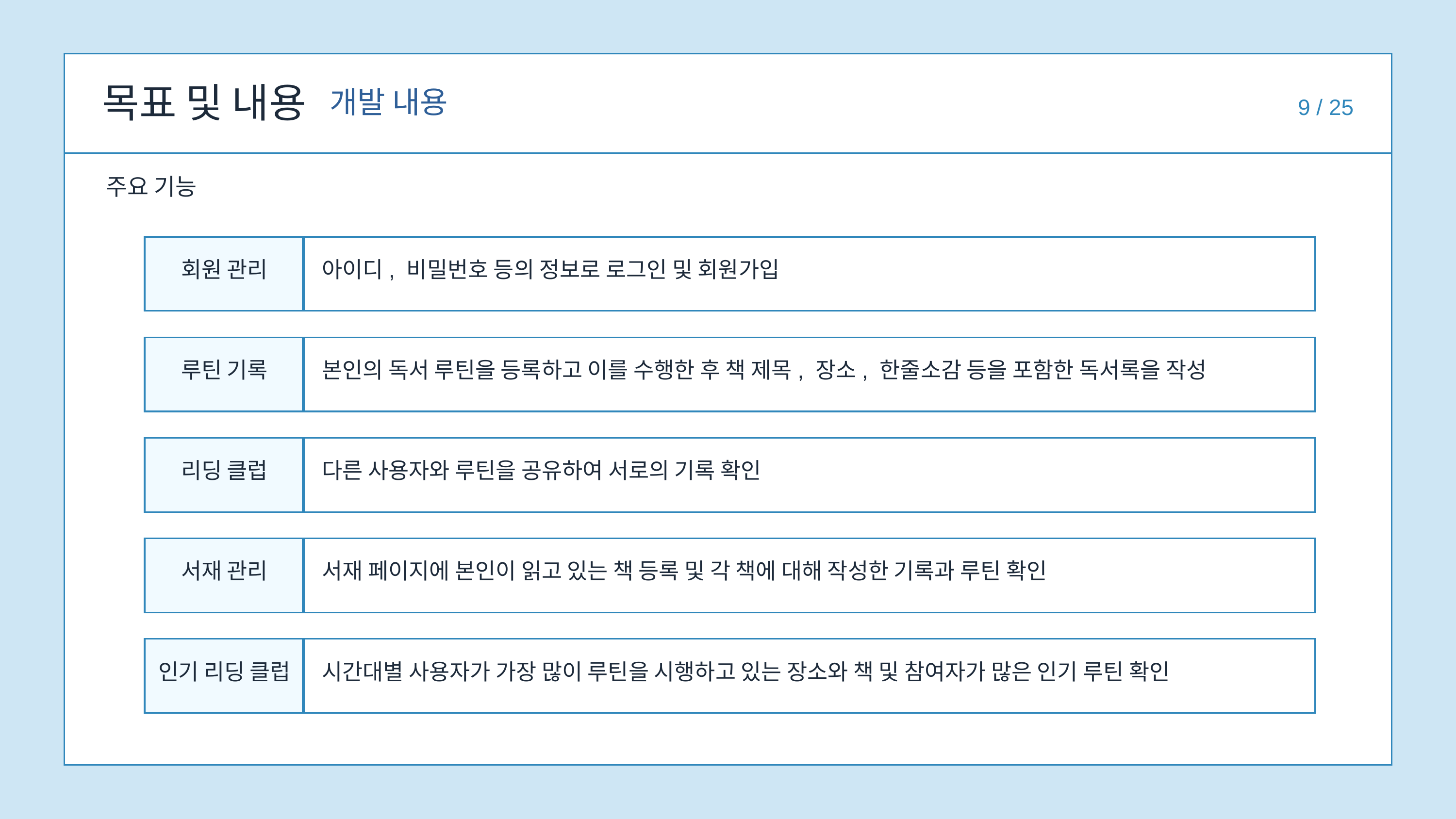

목표 및 내용
개발 내용
9 / 25

주요 기능

회원 관리

 아이디, 비밀번호 등의 정보로 로그인 및 회원가입

루틴 기록

 본인의 독서 루틴을 등록하고 이를 수행한 후 책 제목, 장소, 한줄소감 등을 포함한 독서록을 작성

리딩 클럽

 다른 사용자와 루틴을 공유하여 서로의 기록 확인

서재 관리

 서재 페이지에 본인이 읽고 있는 책 등록 및 각 책에 대해 작성한 기록과 루틴 확인

인기 리딩 클럽

 시간대별 사용자가 가장 많이 루틴을 시행하고 있는 장소와 책 및 참여자가 많은 인기 루틴 확인